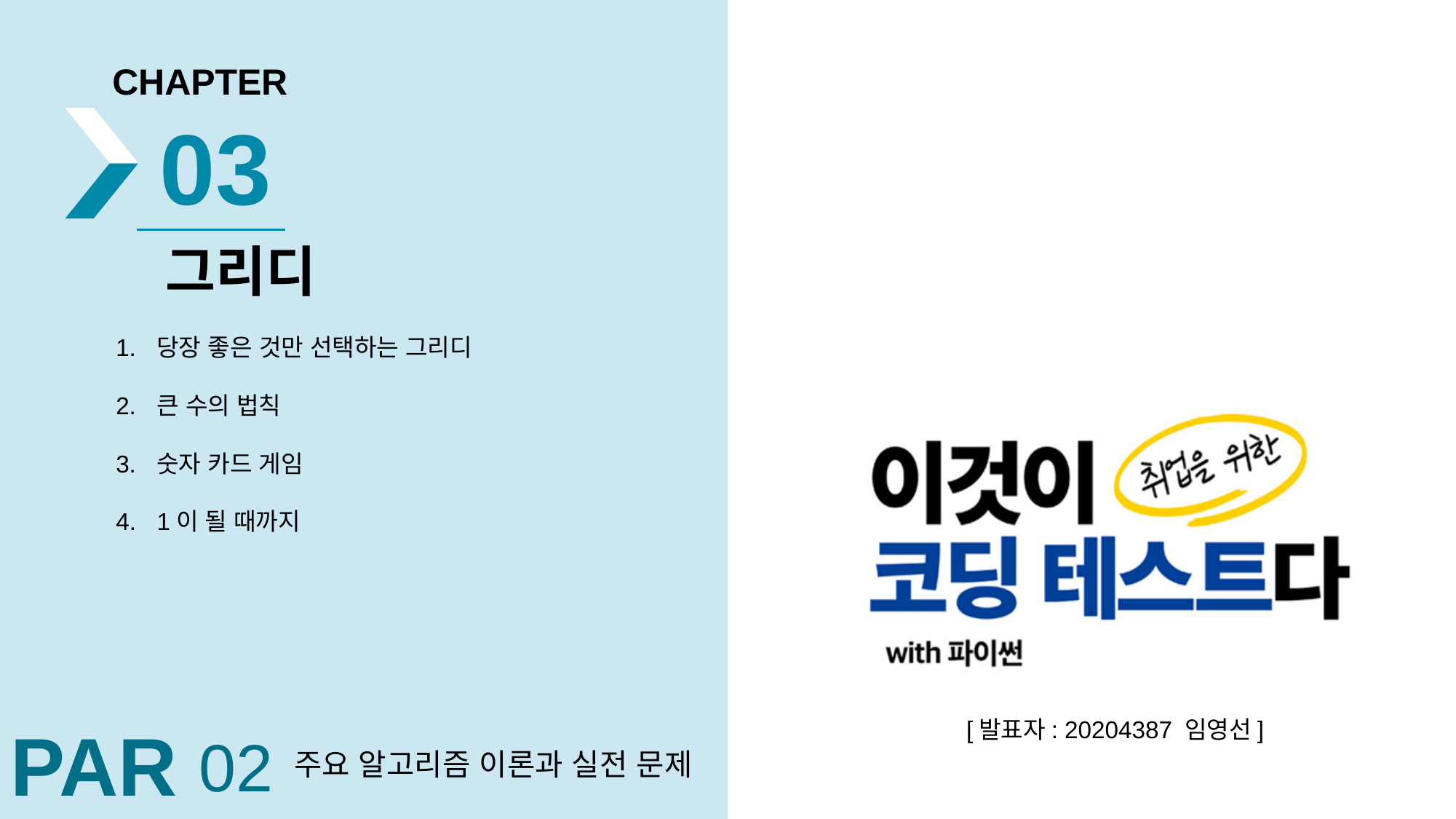

03
그리디
당장 좋은 것만 선택하는 그리디
큰 수의 법칙
숫자 카드 게임
1이 될 때까지
[발표자: 20204387 임영선]
02
주요 알고리즘 이론과 실전 문제